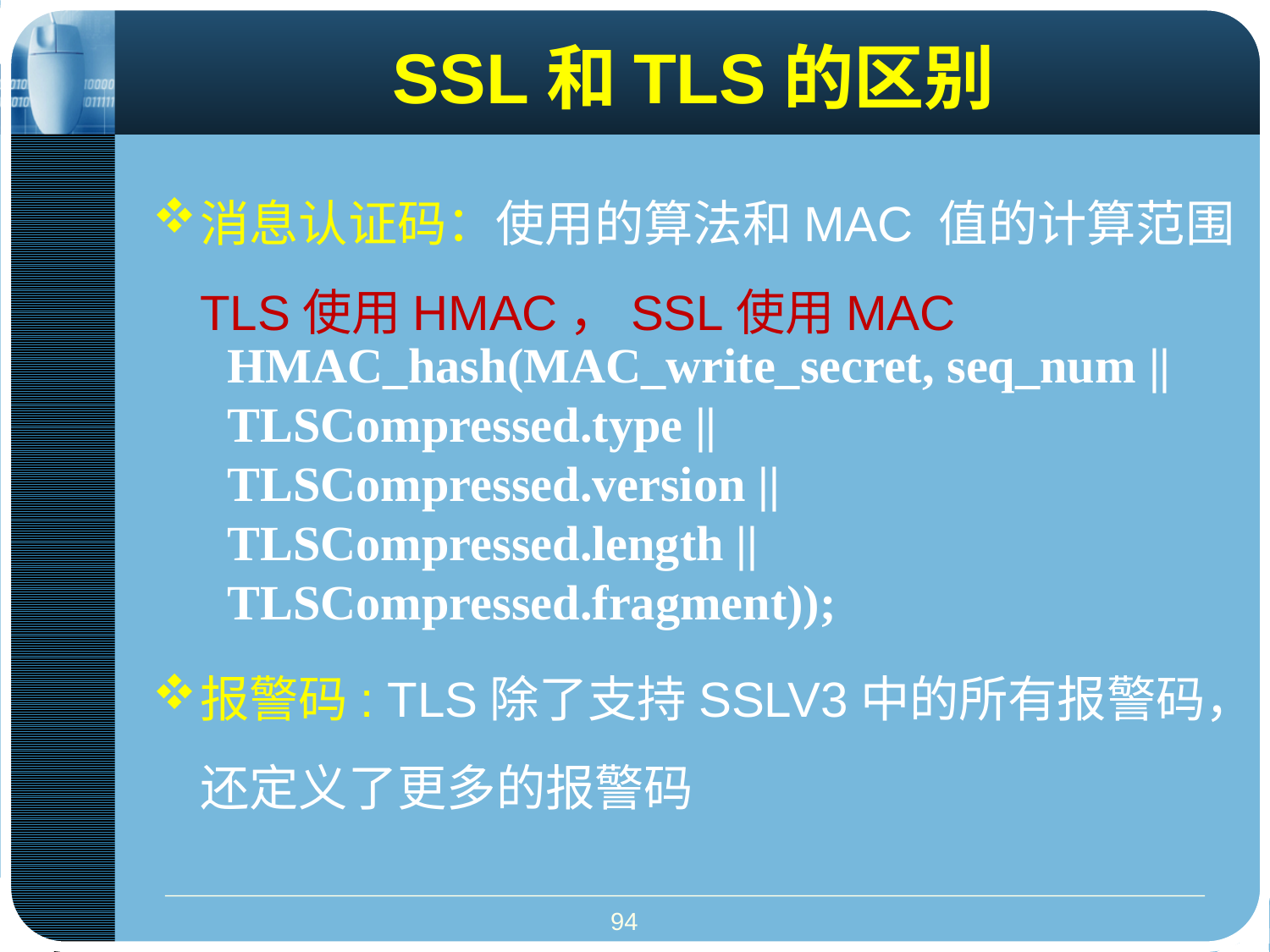

# SSL和TLS的区别
消息认证码：使用的算法和MAC 值的计算范围TLS使用HMAC，SSL使用MAC

报警码: TLS除了支持SSLV3中的所有报警码，还定义了更多的报警码

HMAC_hash(MAC_write_secret, seq_num || TLSCompressed.type || TLSCompressed.version || TLSCompressed.length || TLSCompressed.fragment));
94